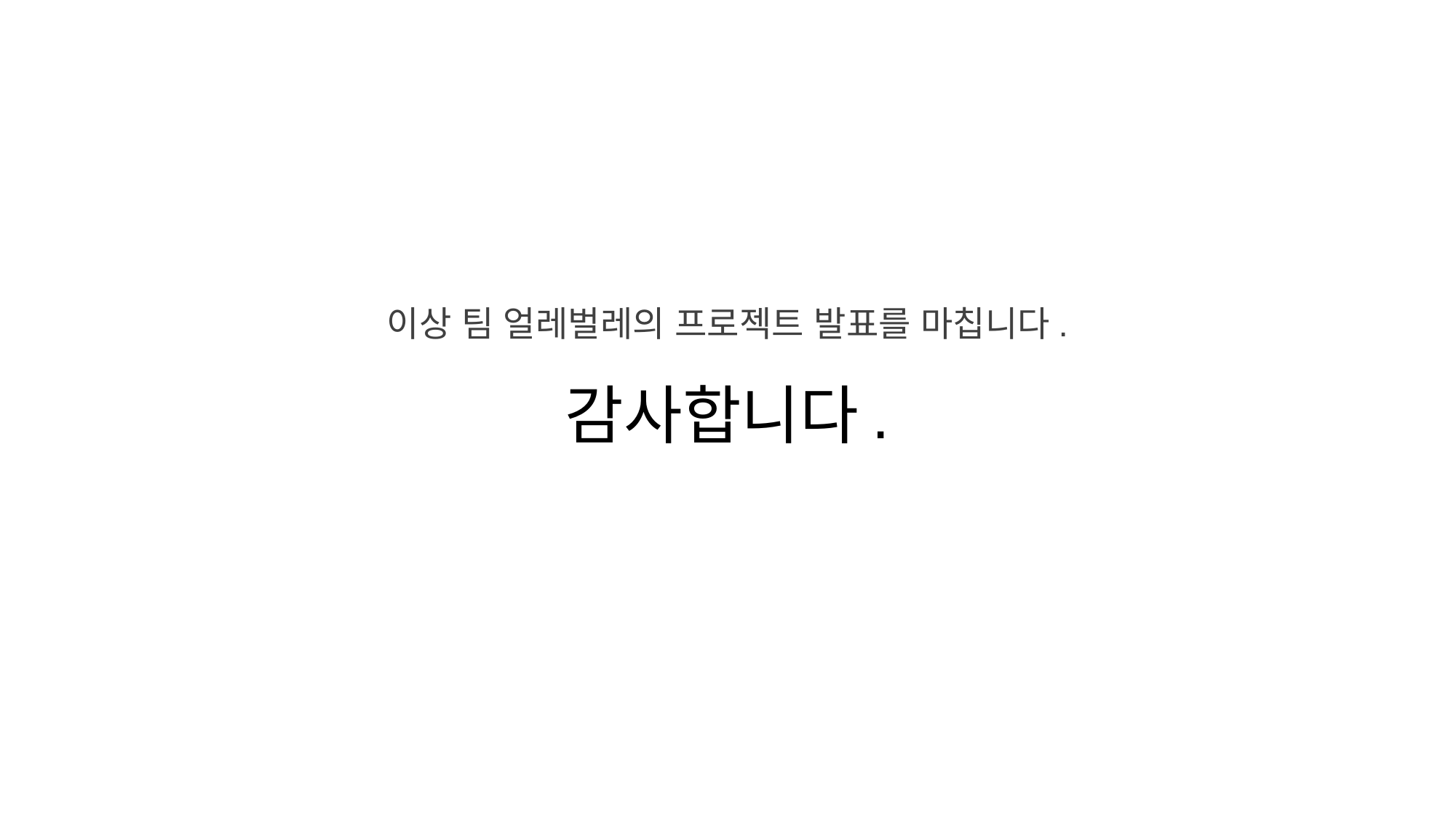

# 이상 팀 얼레벌레의 프로젝트 발표를 마칩니다. 감사합니다.